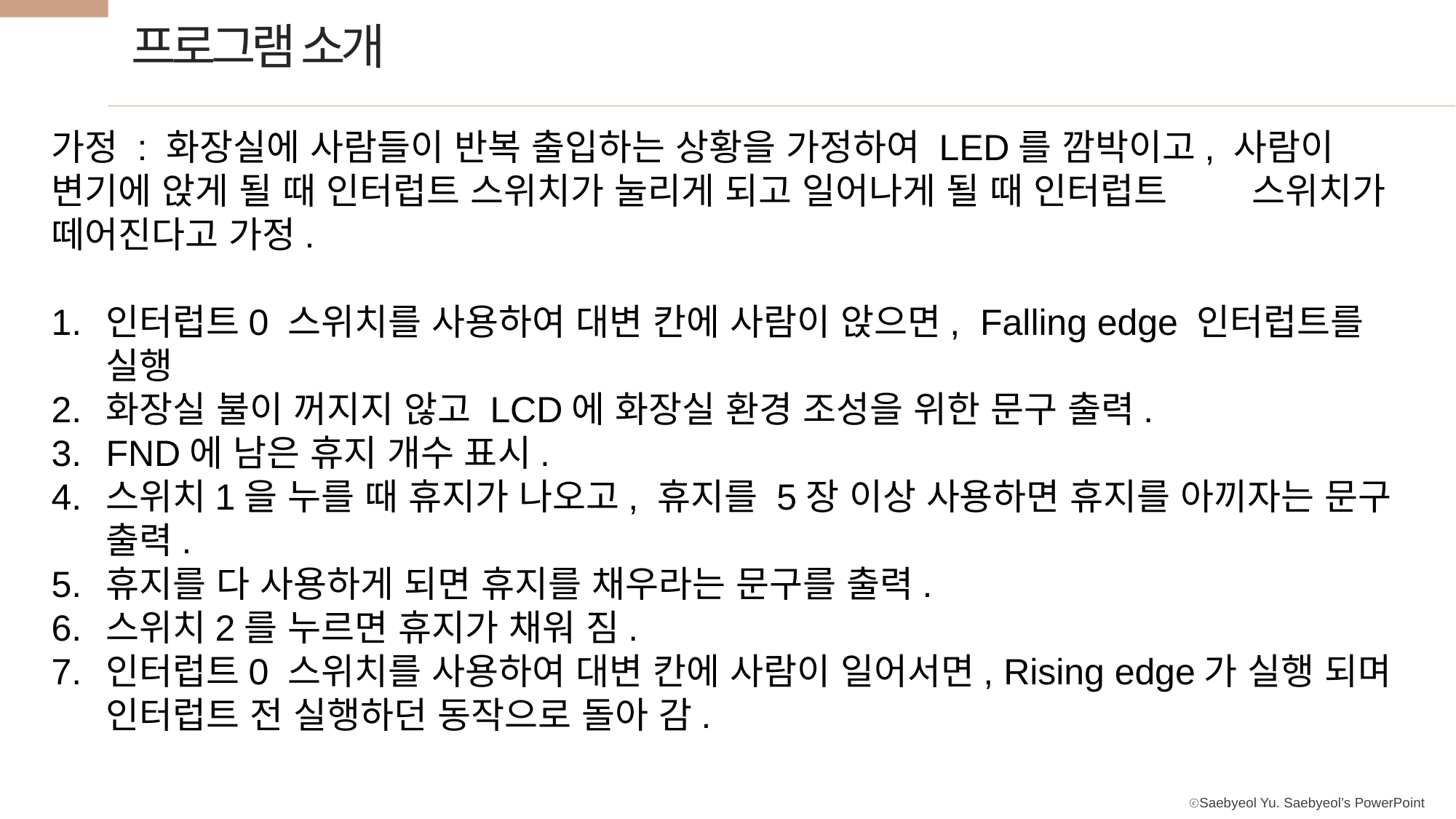

프로그램 소개
가정 : 화장실에 사람들이 반복 출입하는 상황을 가정하여 LED를 깜박이고, 사람이 	변기에 앉게 될 때 인터럽트 스위치가 눌리게 되고 일어나게 될 때 인터럽트 	스위치가 떼어진다고 가정.

인터럽트0 스위치를 사용하여 대변 칸에 사람이 앉으면,  Falling edge 인터럽트를 실행
화장실 불이 꺼지지 않고 LCD에 화장실 환경 조성을 위한 문구 출력.
FND에 남은 휴지 개수 표시.
스위치1을 누를 때 휴지가 나오고, 휴지를 5장 이상 사용하면 휴지를 아끼자는 문구 출력.
휴지를 다 사용하게 되면 휴지를 채우라는 문구를 출력.
스위치2를 누르면 휴지가 채워 짐.
인터럽트0 스위치를 사용하여 대변 칸에 사람이 일어서면, Rising edge가 실행 되며 인터럽트 전 실행하던 동작으로 돌아 감.